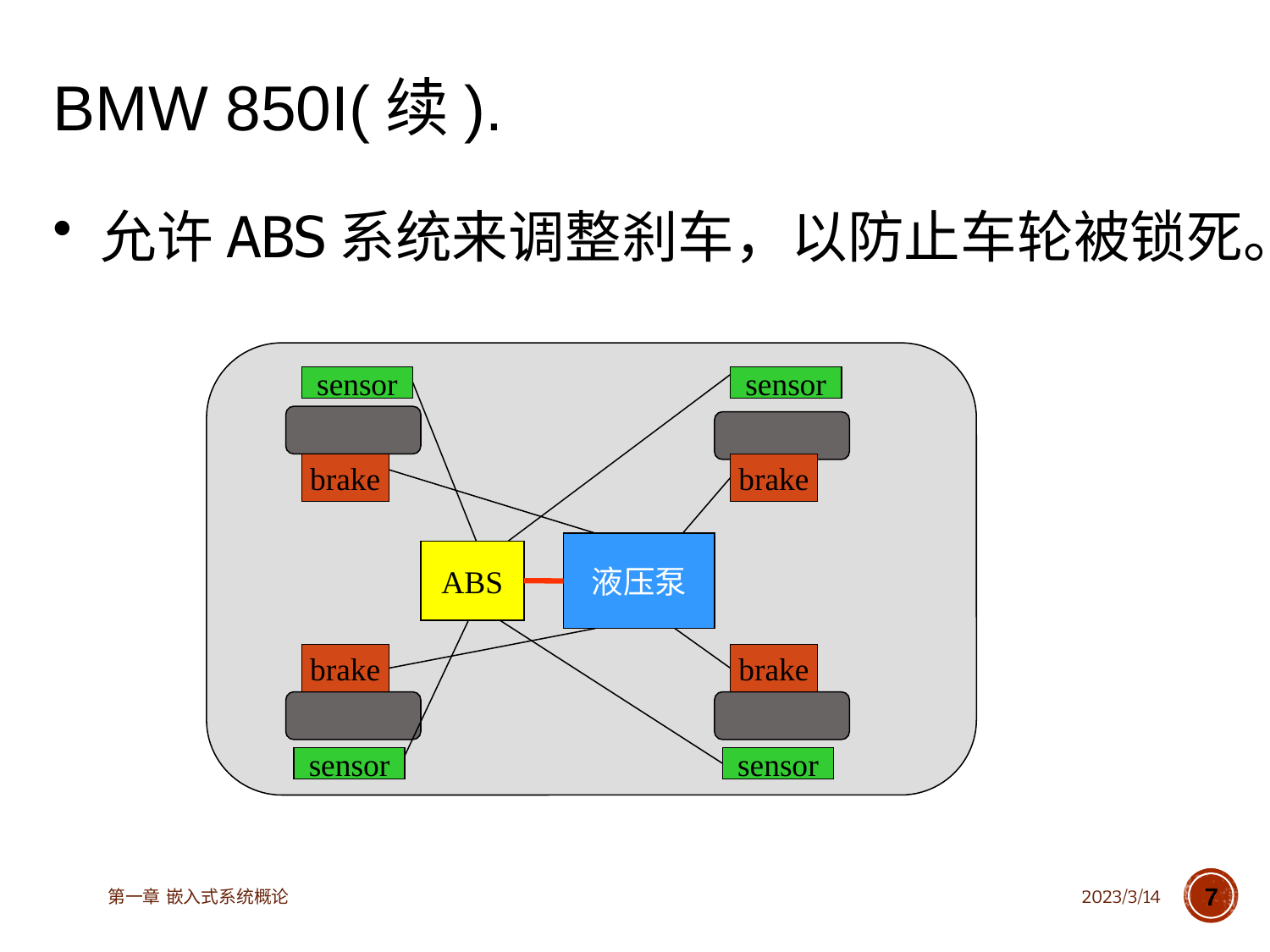

# BMW 850i(续).
允许ABS系统来调整刹车，以防止车轮被锁死。

sensor
sensor

brake
brake

液压泵
ABS

brake
brake

sensor
sensor
第一章 嵌入式系统概论
2023/3/14
7